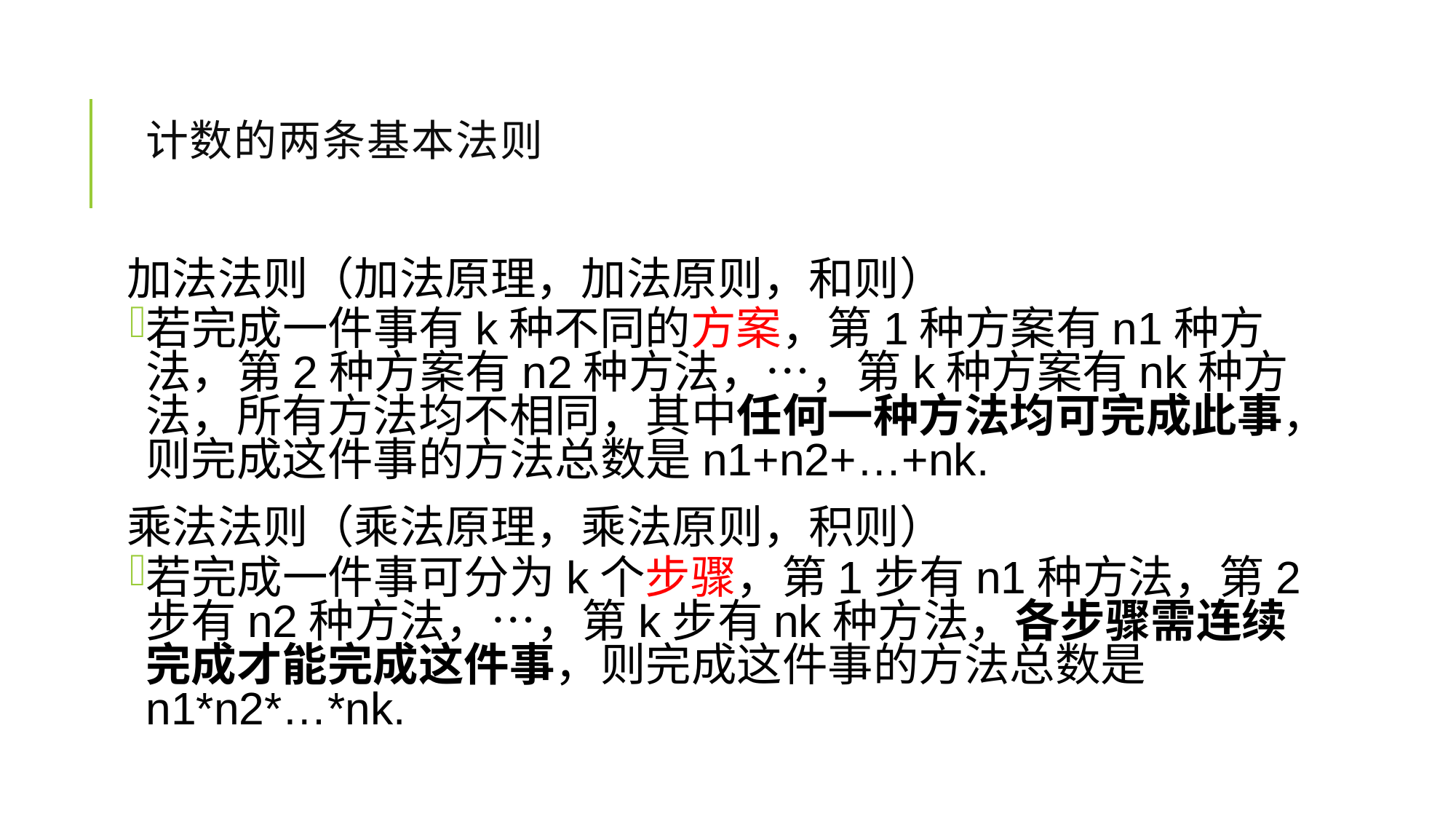

# 计数的两条基本法则
加法法则（加法原理，加法原则，和则）
若完成一件事有k种不同的方案，第1种方案有n1种方法，第2种方案有n2种方法，…，第k种方案有nk种方法，所有方法均不相同，其中任何一种方法均可完成此事，则完成这件事的方法总数是n1+n2+…+nk.
乘法法则（乘法原理，乘法原则，积则）
若完成一件事可分为k个步骤，第1步有n1种方法，第2步有n2种方法，…，第k步有nk种方法，各步骤需连续完成才能完成这件事，则完成这件事的方法总数是n1*n2*…*nk.